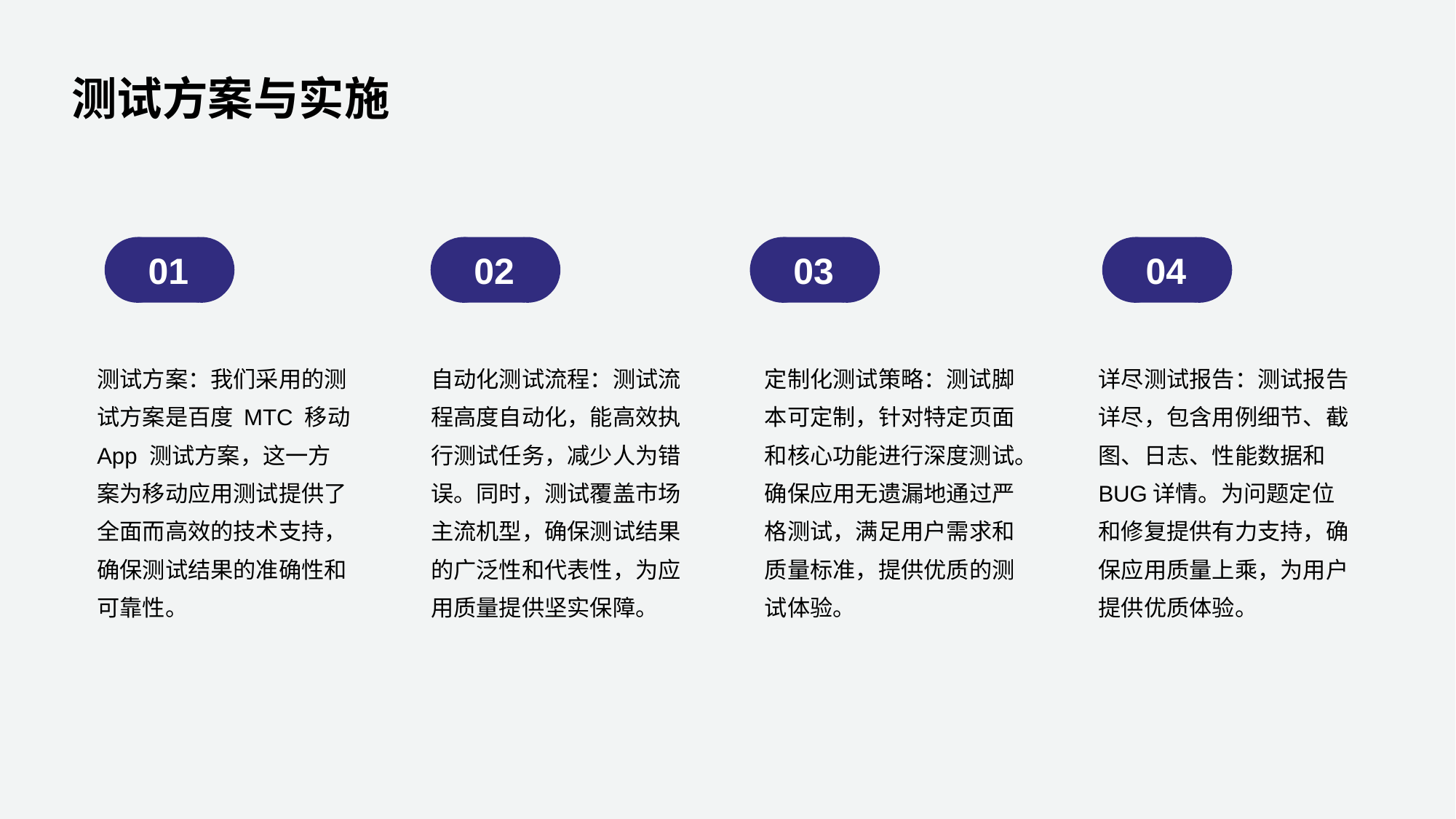

测试方案与实施

01
02
03
04
测试方案：我们采用的测试方案是百度 MTC 移动 App 测试方案，这一方案为移动应用测试提供了全面而高效的技术支持，确保测试结果的准确性和可靠性。
自动化测试流程：测试流程高度自动化，能高效执行测试任务，减少人为错误。同时，测试覆盖市场主流机型，确保测试结果的广泛性和代表性，为应用质量提供坚实保障。
定制化测试策略：测试脚本可定制，针对特定页面和核心功能进行深度测试。确保应用无遗漏地通过严格测试，满足用户需求和质量标准，提供优质的测试体验。
详尽测试报告：测试报告详尽，包含用例细节、截图、日志、性能数据和BUG详情。为问题定位和修复提供有力支持，确保应用质量上乘，为用户提供优质体验。